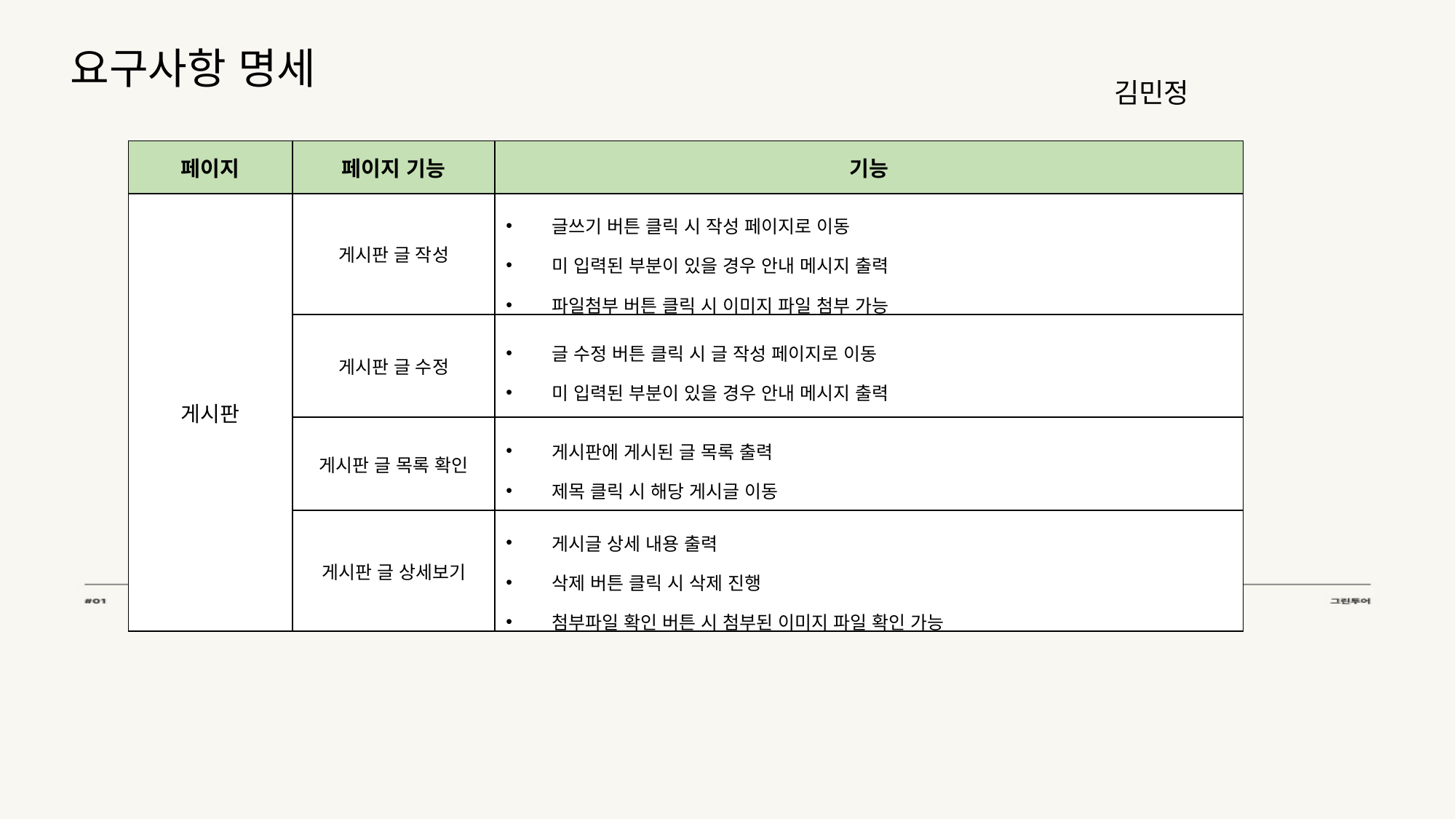

# 요구사항 명세
김민정
| 페이지 | 페이지 기능 | 기능 |
| --- | --- | --- |
| 게시판 | 게시판 글 작성 | 글쓰기 버튼 클릭 시 작성 페이지로 이동 미 입력된 부분이 있을 경우 안내 메시지 출력 파일첨부 버튼 클릭 시 이미지 파일 첨부 가능 |
|  | 게시판 글 수정 | 글 수정 버튼 클릭 시 글 작성 페이지로 이동 미 입력된 부분이 있을 경우 안내 메시지 출력 |
|  | 게시판 글 목록 확인 | 게시판에 게시된 글 목록 출력 제목 클릭 시 해당 게시글 이동 |
|  | 게시판 글 상세보기 | 게시글 상세 내용 출력 삭제 버튼 클릭 시 삭제 진행 첨부파일 확인 버튼 시 첨부된 이미지 파일 확인 가능 |